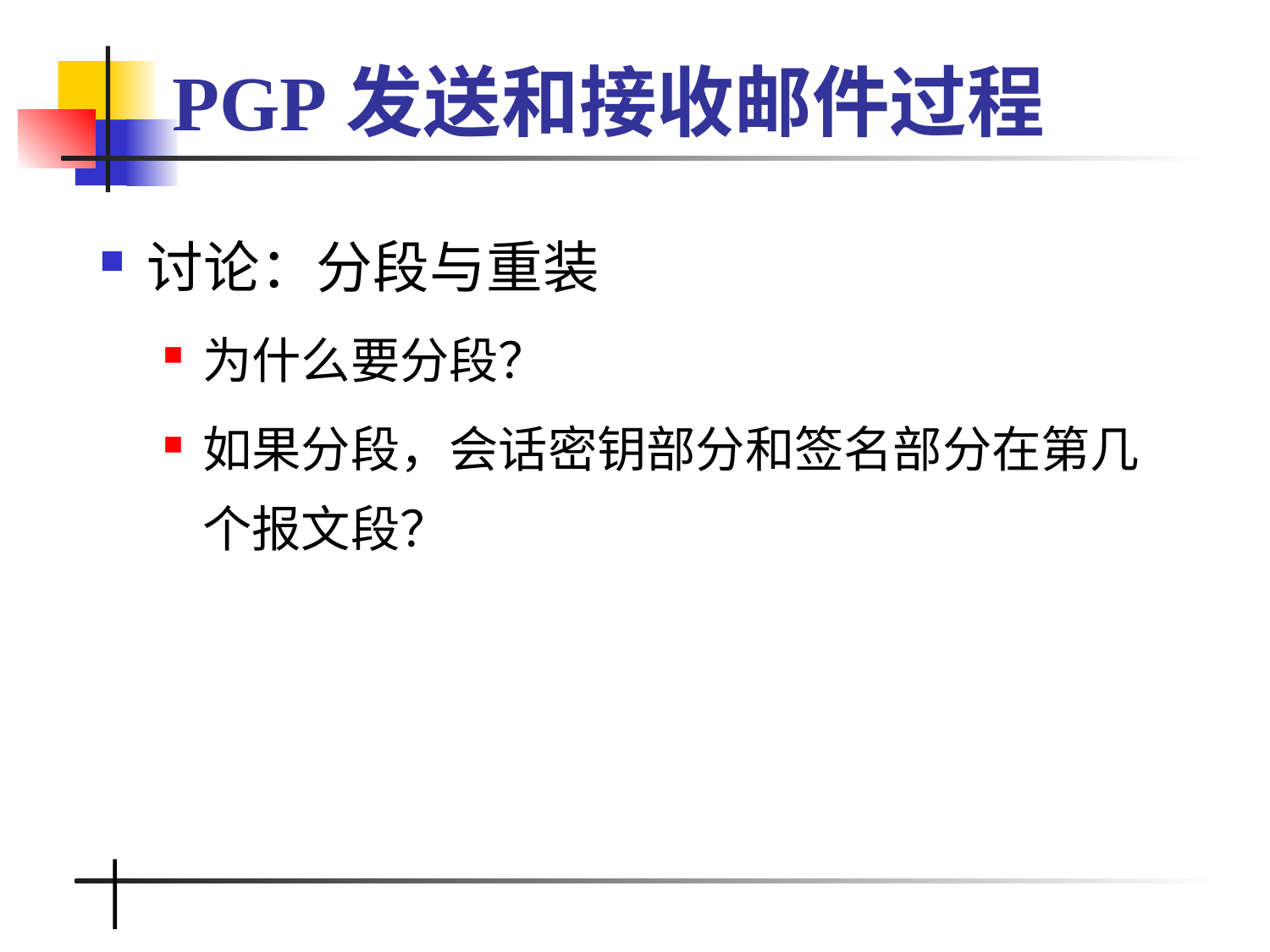

# PGP发送和接收邮件过程
讨论：分段与重装
为什么要分段？
如果分段，会话密钥部分和签名部分在第几个报文段？